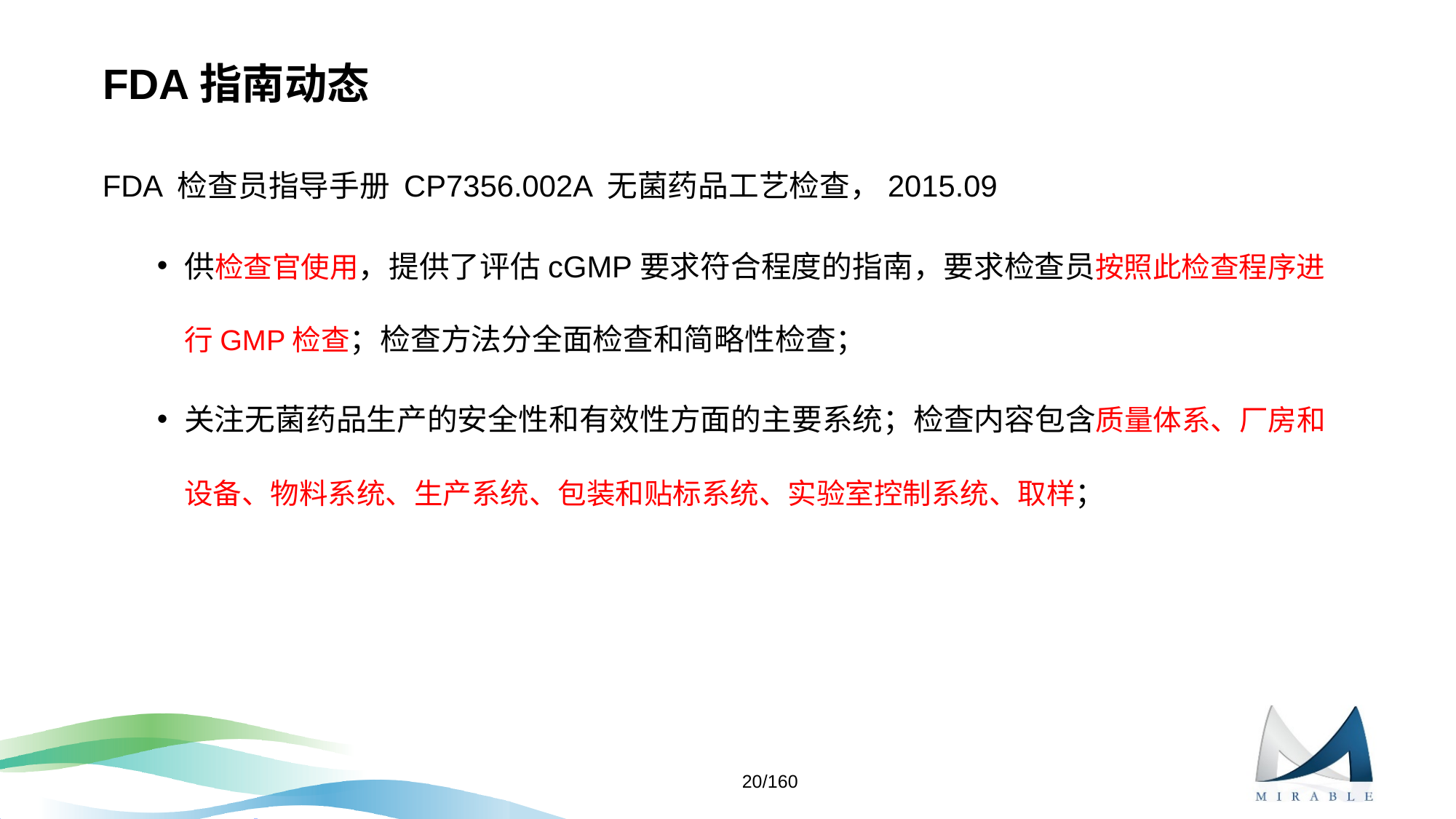

# FDA指南动态
FDA 检查员指导手册 CP7356.002A 无菌药品工艺检查，2015.09
供检查官使用，提供了评估cGMP要求符合程度的指南，要求检查员按照此检查程序进行GMP检查；检查方法分全面检查和简略性检查；
关注无菌药品生产的安全性和有效性方面的主要系统；检查内容包含质量体系、厂房和设备、物料系统、生产系统、包装和贴标系统、实验室控制系统、取样；

20/160